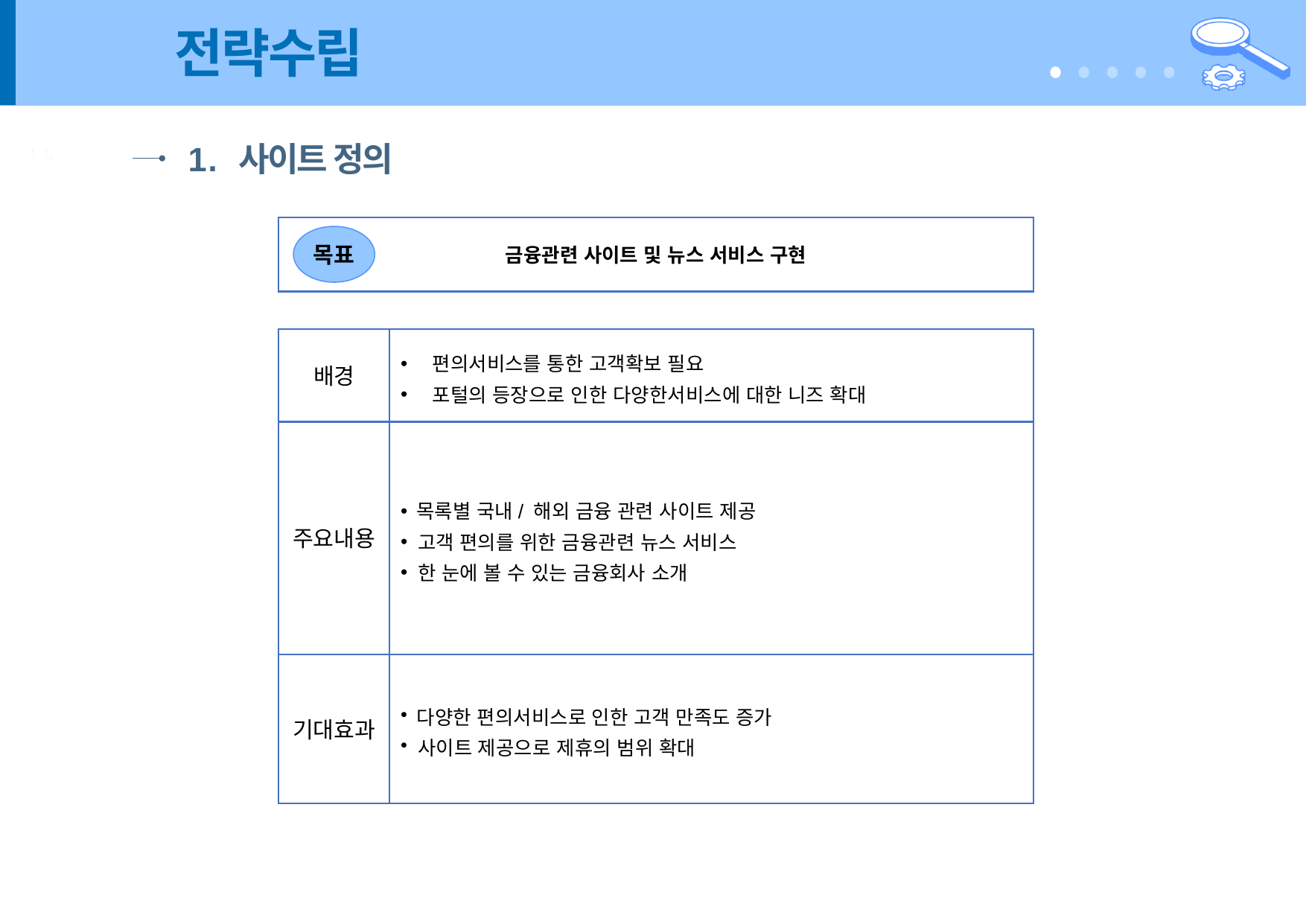

# 전략수립
사이트 정의
금융관련 사이트 및 뉴스 서비스 구현
목표
배경
편의서비스를 통한 고객확보 필요
포털의 등장으로 인한 다양한서비스에 대한 니즈 확대
주요내용
 목록별 국내/ 해외 금융 관련 사이트 제공
 고객 편의를 위한 금융관련 뉴스 서비스
 한 눈에 볼 수 있는 금융회사 소개
기대효과
 다양한 편의서비스로 인한 고객 만족도 증가
 사이트 제공으로 제휴의 범위 확대